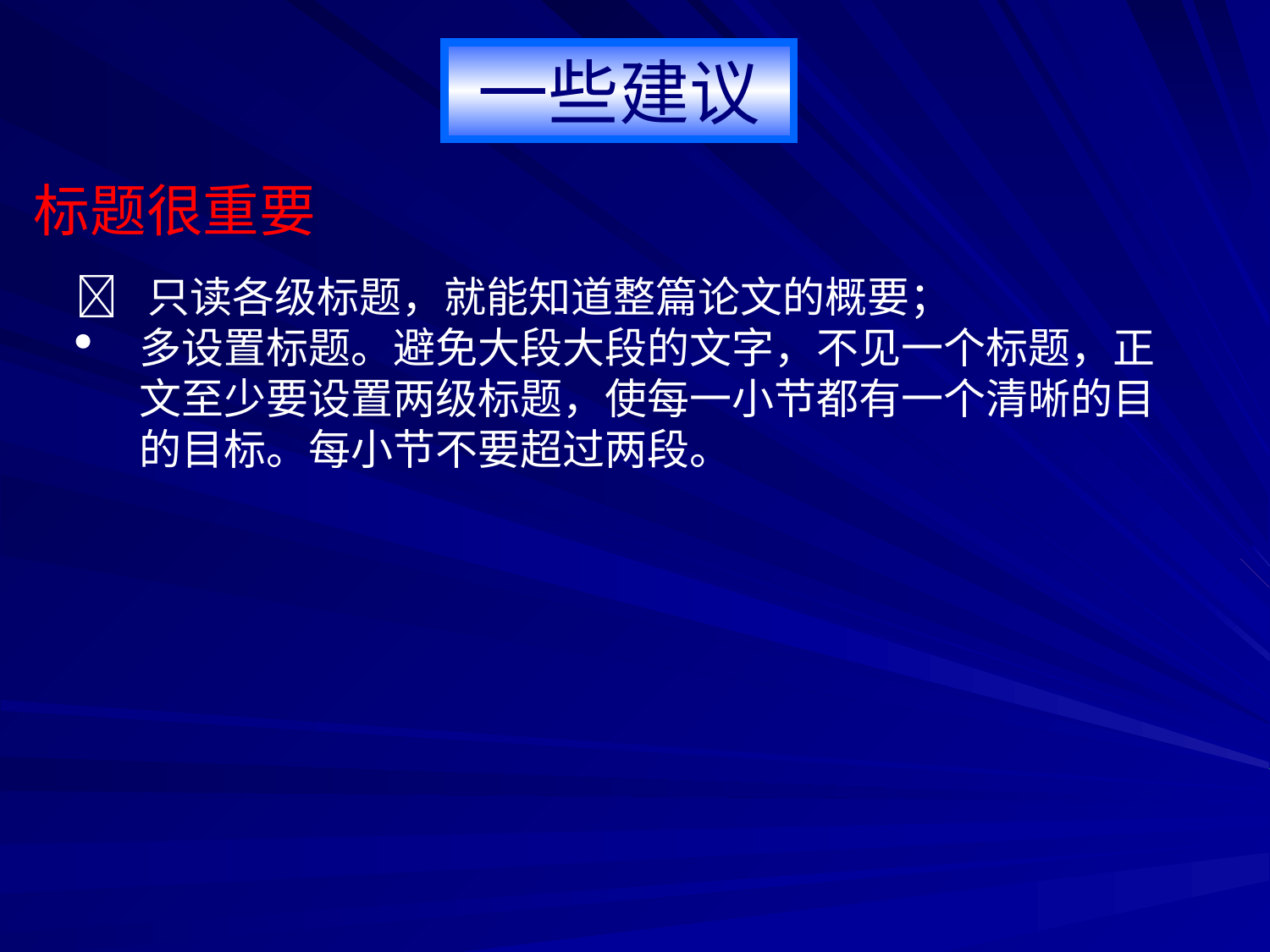

一些建议
标题很重要
•  只读各级标题，就能知道整篇论文的概要；
多设置标题。避免大段大段的文字，不见一个标题，正文至少要设置两级标题，使每一小节都有一个清晰的目的目标。每小节不要超过两段。